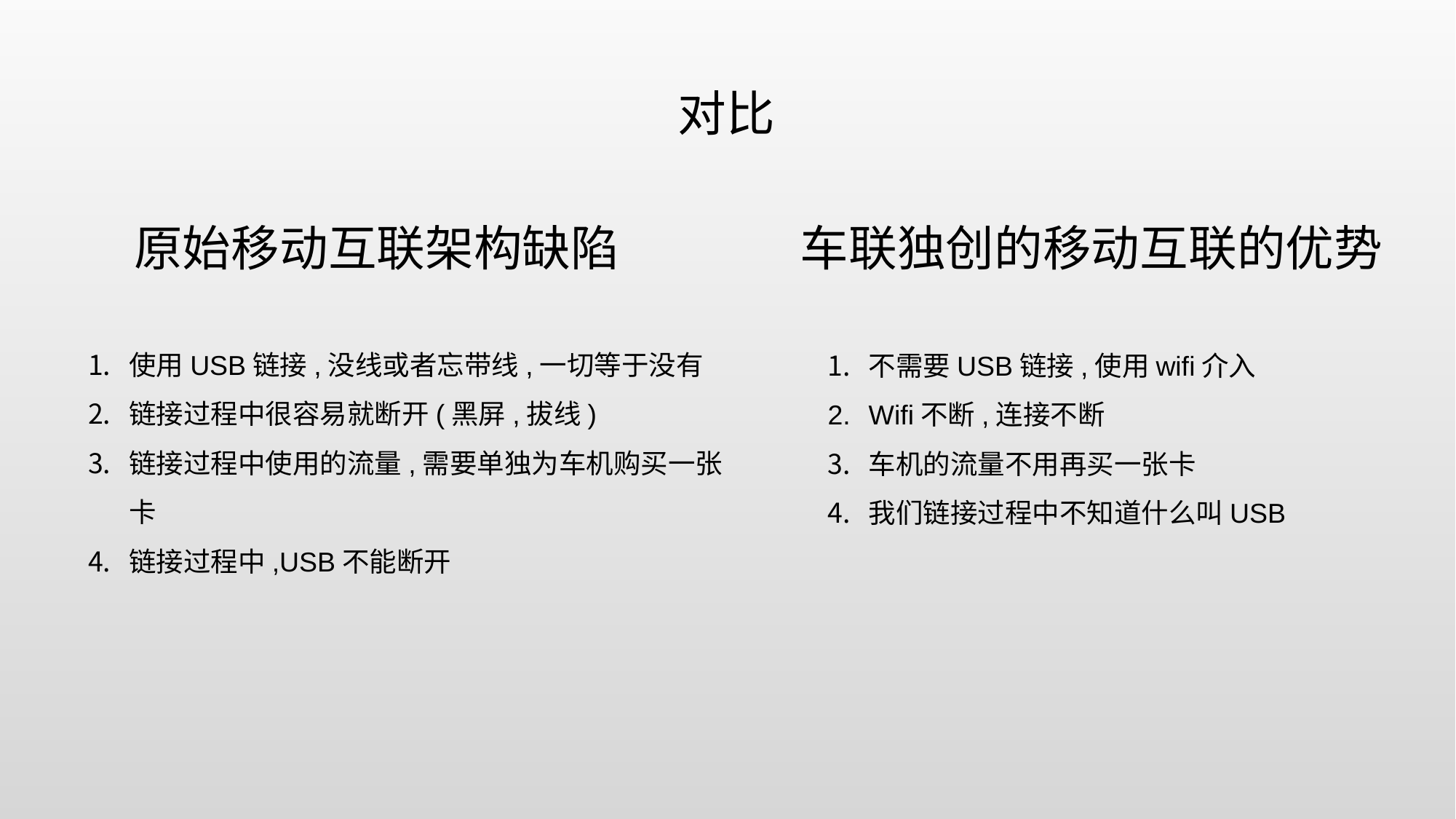

对比
车联独创的移动互联的优势
原始移动互联架构缺陷
使用USB链接,没线或者忘带线,一切等于没有
链接过程中很容易就断开(黑屏,拔线)
链接过程中使用的流量,需要单独为车机购买一张卡
链接过程中,USB不能断开

不需要USB链接,使用wifi介入
Wifi不断,连接不断
车机的流量不用再买一张卡
我们链接过程中不知道什么叫USB